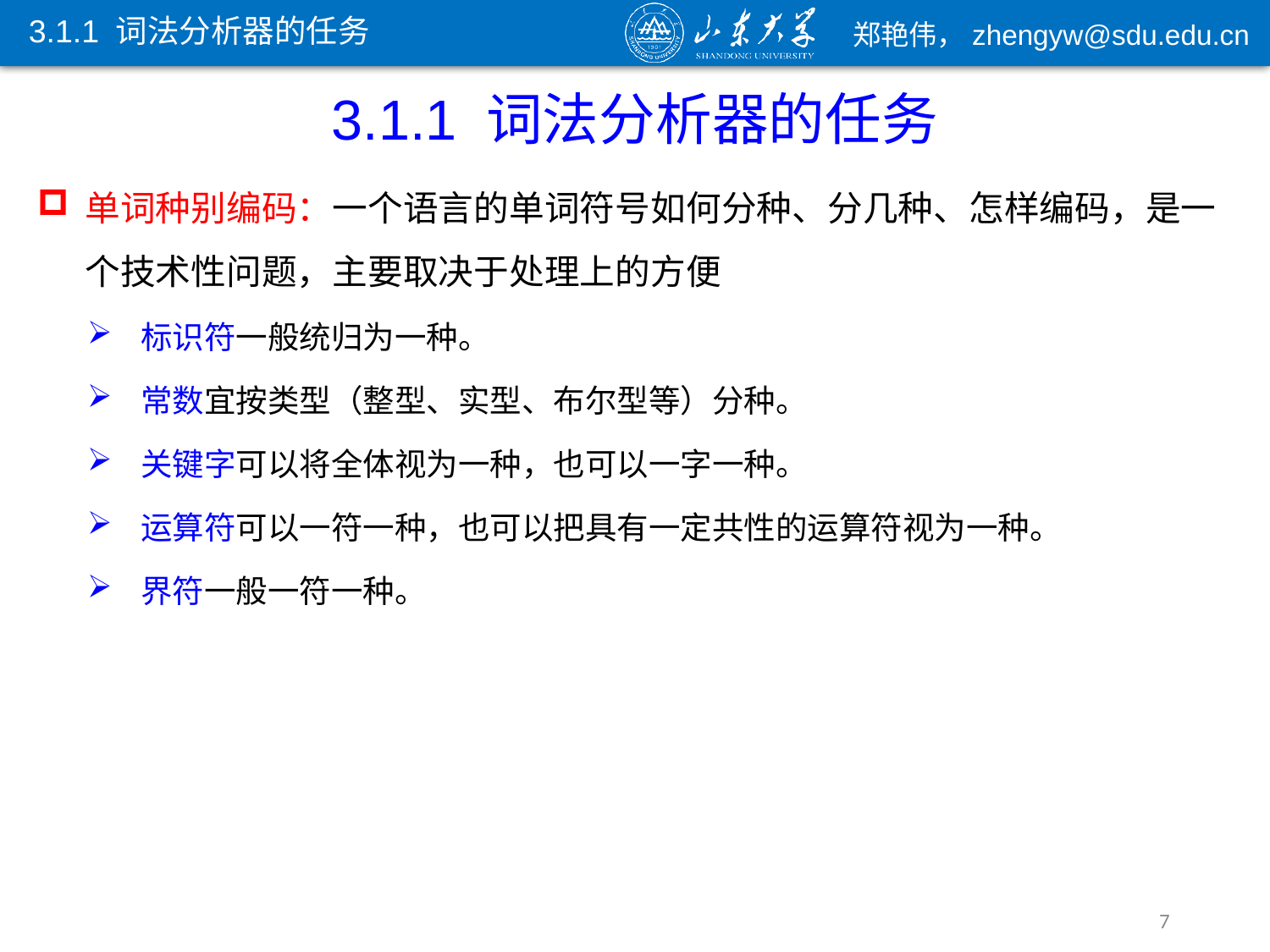

3.1.1 词法分析器的任务
3.1.1 词法分析器的任务
单词种别编码：一个语言的单词符号如何分种、分几种、怎样编码，是一个技术性问题，主要取决于处理上的方便
标识符一般统归为一种。
常数宜按类型（整型、实型、布尔型等）分种。
关键字可以将全体视为一种，也可以一字一种。
运算符可以一符一种，也可以把具有一定共性的运算符视为一种。
界符一般一符一种。
7